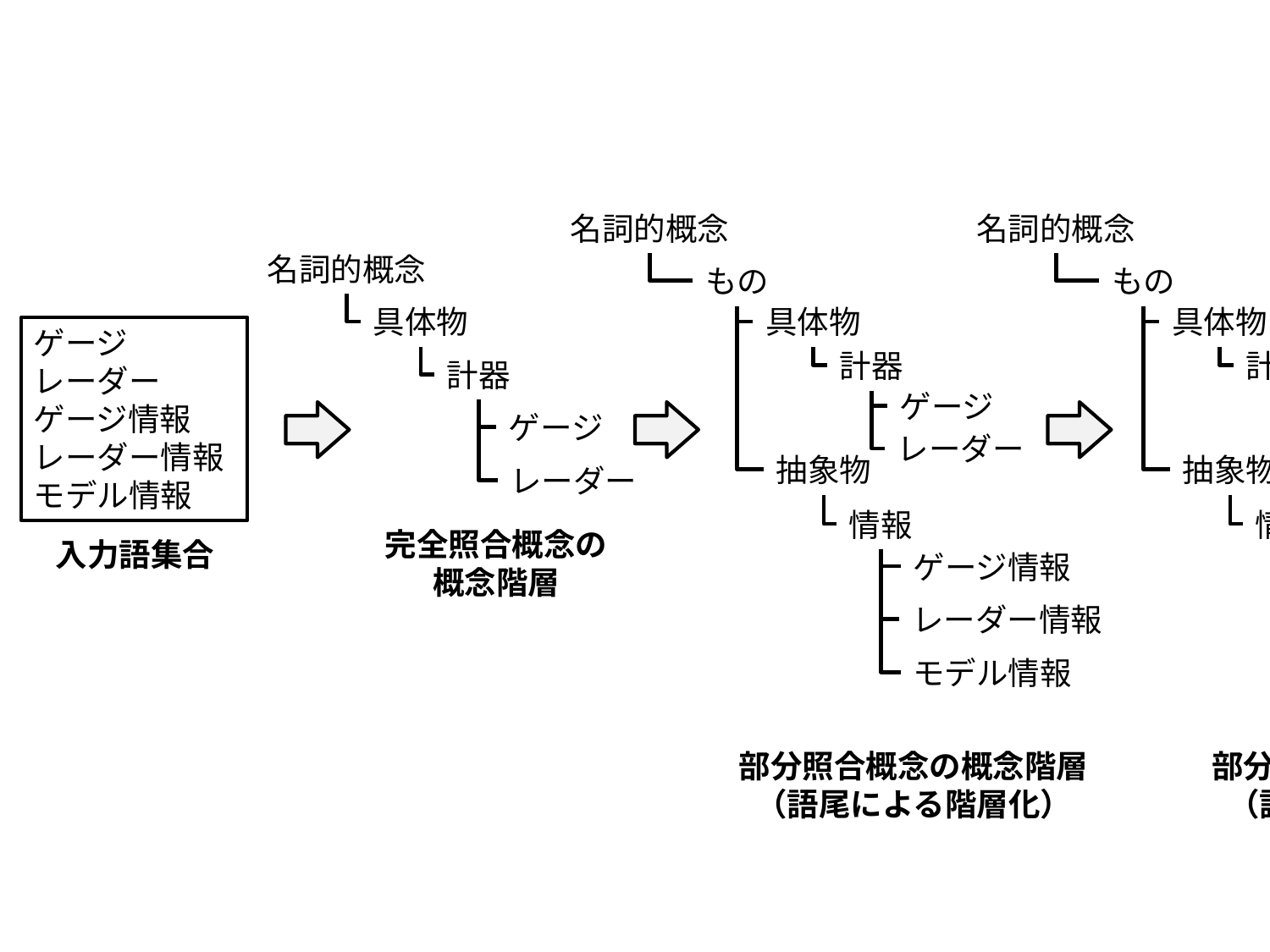

名詞的概念
名詞的概念
名詞的概念
もの
もの
具体物
具体物
具体物
ゲージ
レーダー
ゲージ情報
レーダー情報
モデル情報
計器
計器
計器
ゲージ
ゲージ

ゲージ

レーダー
レーダー
抽象物
抽象物
レーダー
情報
情報
完全照合概念の
概念階層
入力語集合
ゲージ情報
モデル情報
レーダー情報
計器情報
モデル情報
ゲージ情報
レーダー情報
部分照合概念の概念階層
（語尾による階層化）
部分照合概念の概念階層
（語頭による階層化）